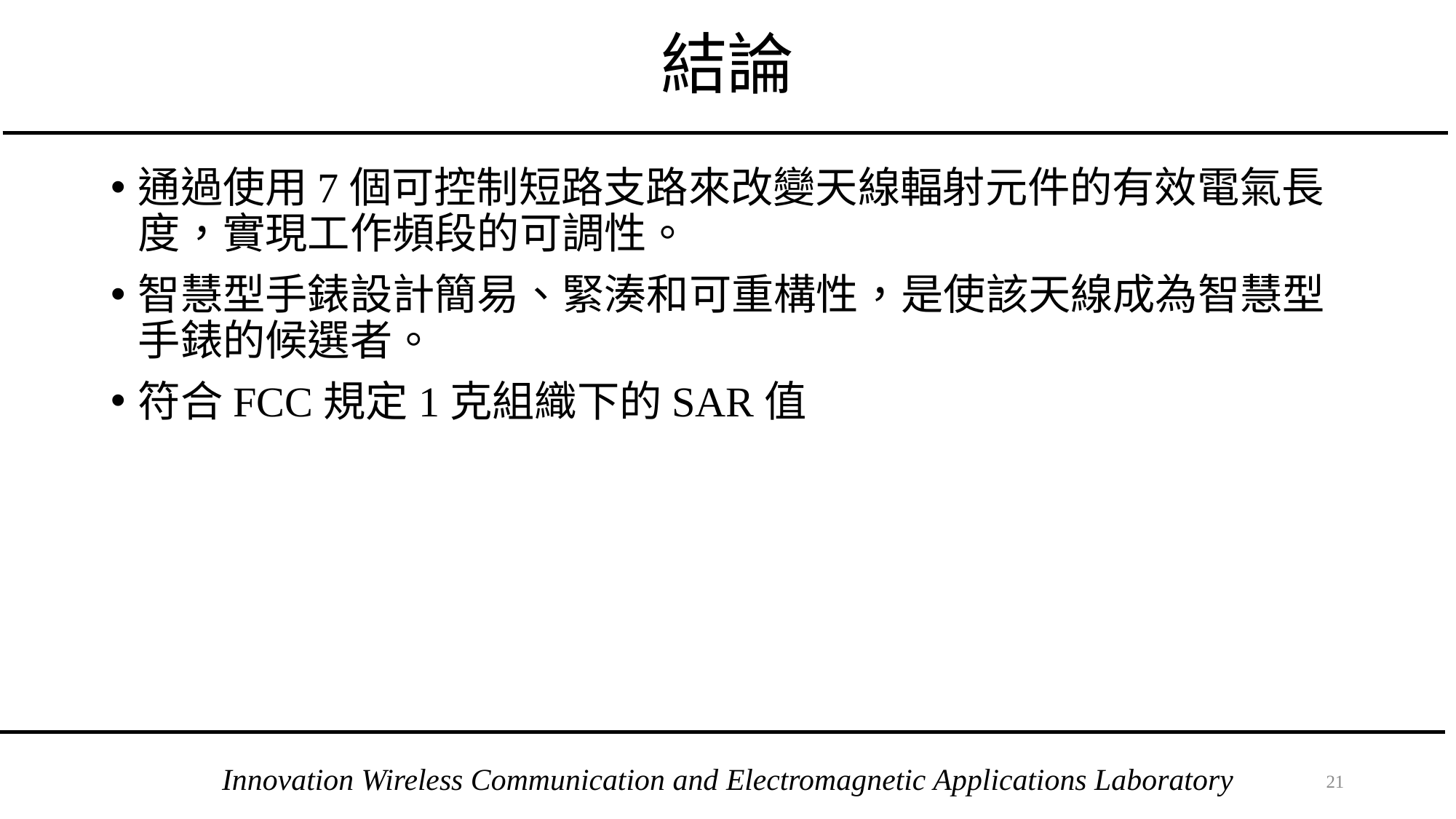

# 結論
通過使用7個可控制短路支路來改變天線輻射元件的有效電氣長度，實現工作頻段的可調性。
智慧型手錶設計簡易、緊湊和可重構性，是使該天線成為智慧型手錶的候選者。
符合FCC規定1克組織下的SAR值
21